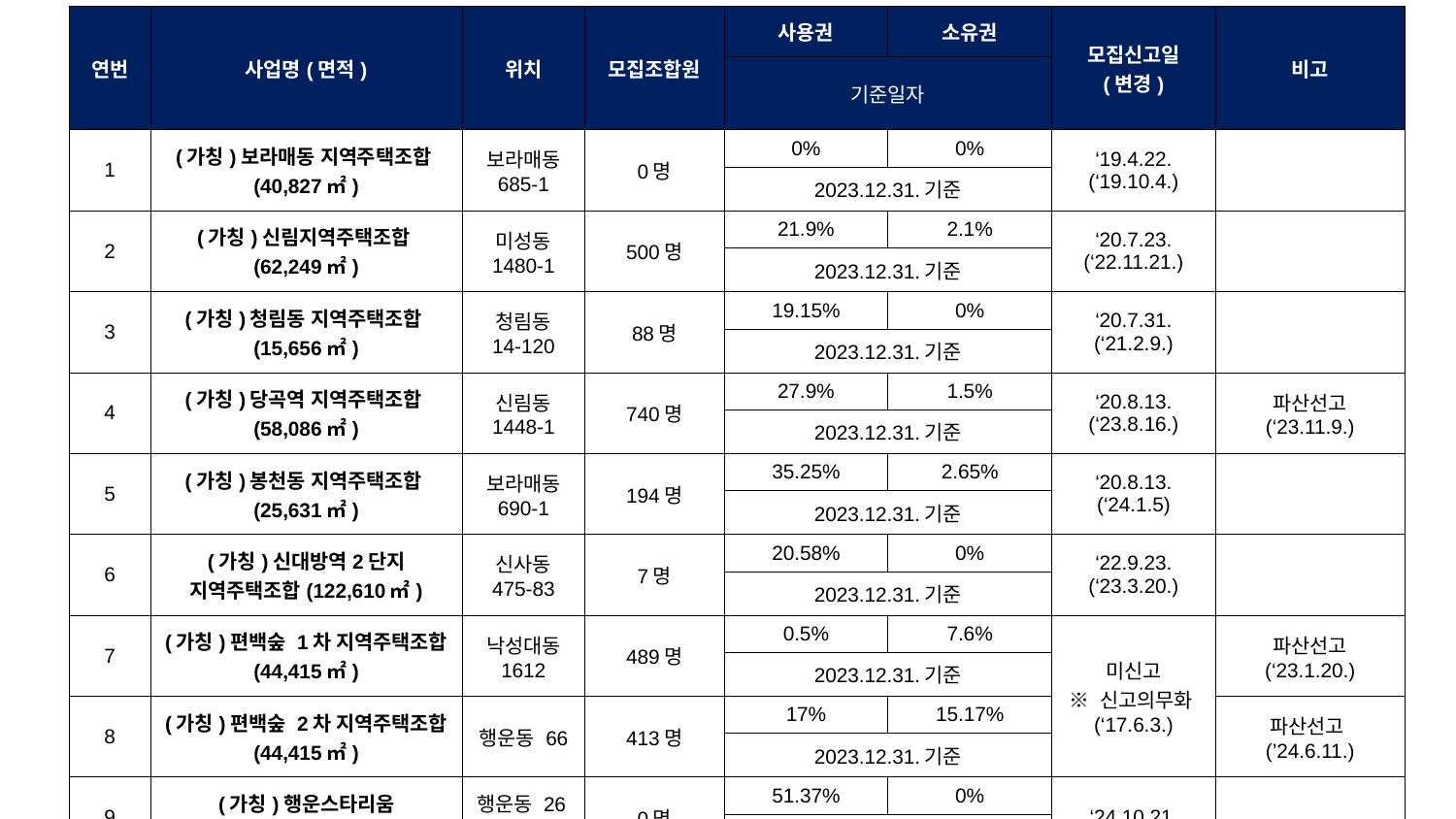

| 연번 | 사업명(면적) | 위치 | 모집조합원 | 사용권 | 소유권 | 모집신고일 (변경) | 비고 |
| --- | --- | --- | --- | --- | --- | --- | --- |
|  |  |  |  | 기준일자 |  |  |  |
| 1 | (가칭)보라매동 지역주택조합(40,827㎡) | 보라매동 685-1 | 0명 | 0% | 0% | ‘19.4.22. (‘19.10.4.) |  |
|  |  |  |  | 2023.12.31.기준 |  |  |  |
| 2 | (가칭)신림지역주택조합(62,249㎡) | 미성동 1480-1 | 500명 | 21.9% | 2.1% | ‘20.7.23. (‘22.11.21.) |  |
|  |  |  |  | 2023.12.31.기준 |  |  |  |
| 3 | (가칭)청림동 지역주택조합(15,656㎡) | 청림동 14-120 | 88명 | 19.15% | 0% | ‘20.7.31. (‘21.2.9.) |  |
|  |  |  |  | 2023.12.31.기준 |  |  |  |
| 4 | (가칭)당곡역 지역주택조합(58,086㎡) | 신림동 1448-1 | 740명 | 27.9% | 1.5% | ‘20.8.13. (‘23.8.16.) | 파산선고 (‘23.11.9.) |
|  |  |  |  | 2023.12.31.기준 |  |  |  |
| 5 | (가칭)봉천동 지역주택조합(25,631㎡) | 보라매동 690-1 | 194명 | 35.25% | 2.65% | ‘20.8.13. (‘24.1.5) |  |
|  |  |  |  | 2023.12.31.기준 |  |  |  |
| 6 | (가칭)신대방역2단지 지역주택조합(122,610㎡) | 신사동 475-83 | 7명 | 20.58% | 0% | ‘22.9.23. (‘23.3.20.) |  |
|  |  |  |  | 2023.12.31.기준 |  |  |  |
| 7 | (가칭)편백숲 1차 지역주택조합(44,415㎡) | 낙성대동 1612 | 489명 | 0.5% | 7.6% | 미신고 ※ 신고의무화(‘17.6.3.) | 파산선고 (‘23.1.20.) |
|  |  |  |  | 2023.12.31.기준 |  |  |  |
| 8 | (가칭)편백숲 2차 지역주택조합(44,415㎡) | 행운동 66 | 413명 | 17% | 15.17% |  | 파산선고(’24.6.11.) |
|  |  |  |  | 2023.12.31.기준 |  |  |  |
| 9 | (가칭)행운스타리움 지역주택조합(24,311㎡) | 행운동 26번지 | 0명 | 51.37% | 0% | ‘24.10.21. |  |
|  |  |  |  | 2024.10.21.기준 |  |  |  |